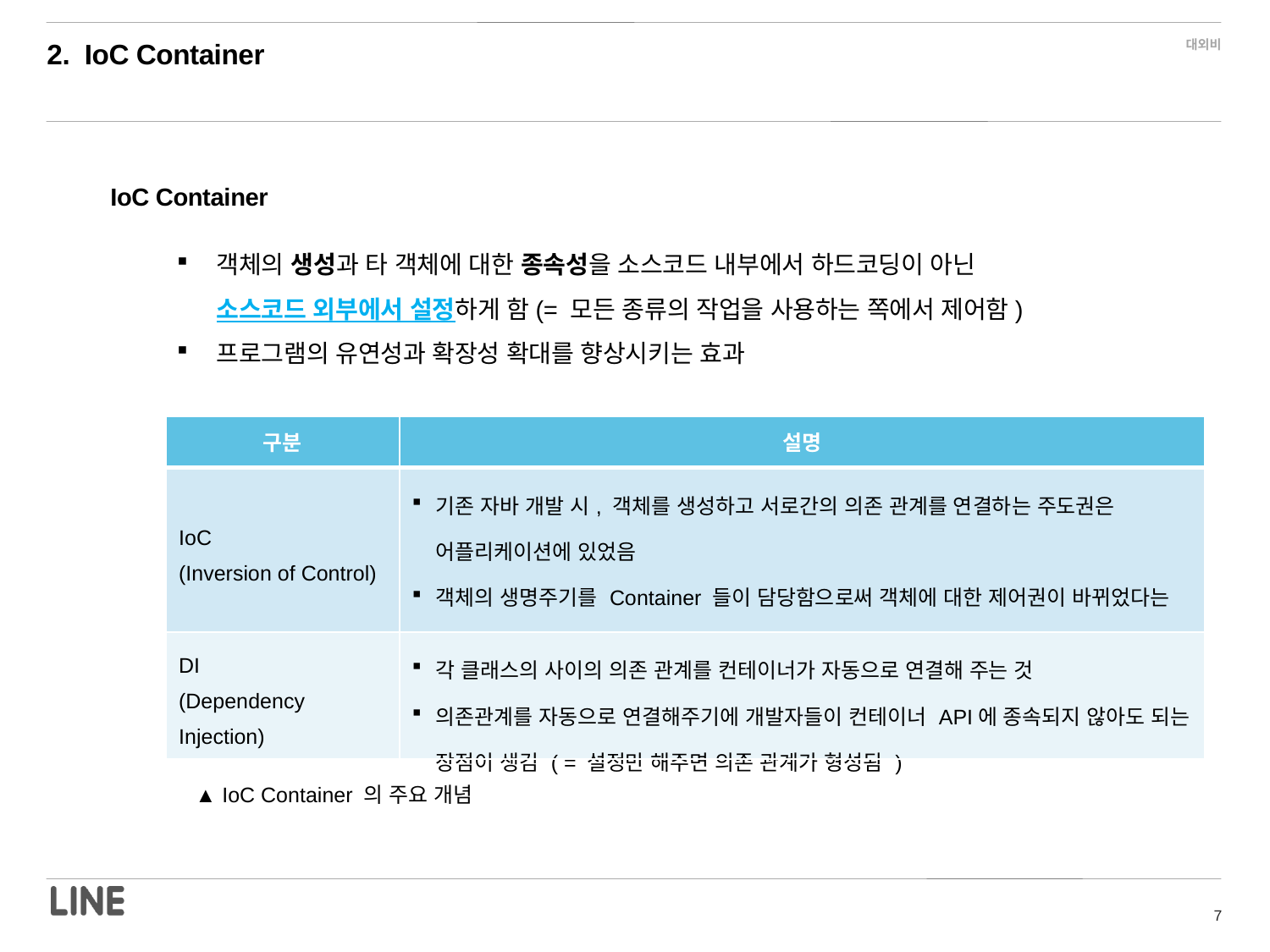

2.  IoC Container
IoC Container
객체의 생성과 타 객체에 대한 종속성을 소스코드 내부에서 하드코딩이 아닌
소스코드 외부에서 설정하게 함(= 모든 종류의 작업을 사용하는 쪽에서 제어함)
프로그램의 유연성과 확장성 확대를 향상시키는 효과
| 구분 | 설명 |
| --- | --- |
| IoC (Inversion of Control) | 기존 자바 개발 시, 객체를 생성하고 서로간의 의존 관계를 연결하는 주도권은 어플리케이션에 있었음 객체의 생명주기를 Container 들이 담당함으로써 객체에 대한 제어권이 바뀌었다는 의미로 IoC 라고 지칭 |
| DI (Dependency Injection) | 각 클래스의 사이의 의존 관계를 컨테이너가 자동으로 연결해 주는 것 의존관계를 자동으로 연결해주기에 개발자들이 컨테이너 API에 종속되지 않아도 되는 장점이 생김 ( = 설정만 해주면 의존 관계가 형성됨 ) |
▲ IoC Container 의 주요 개념